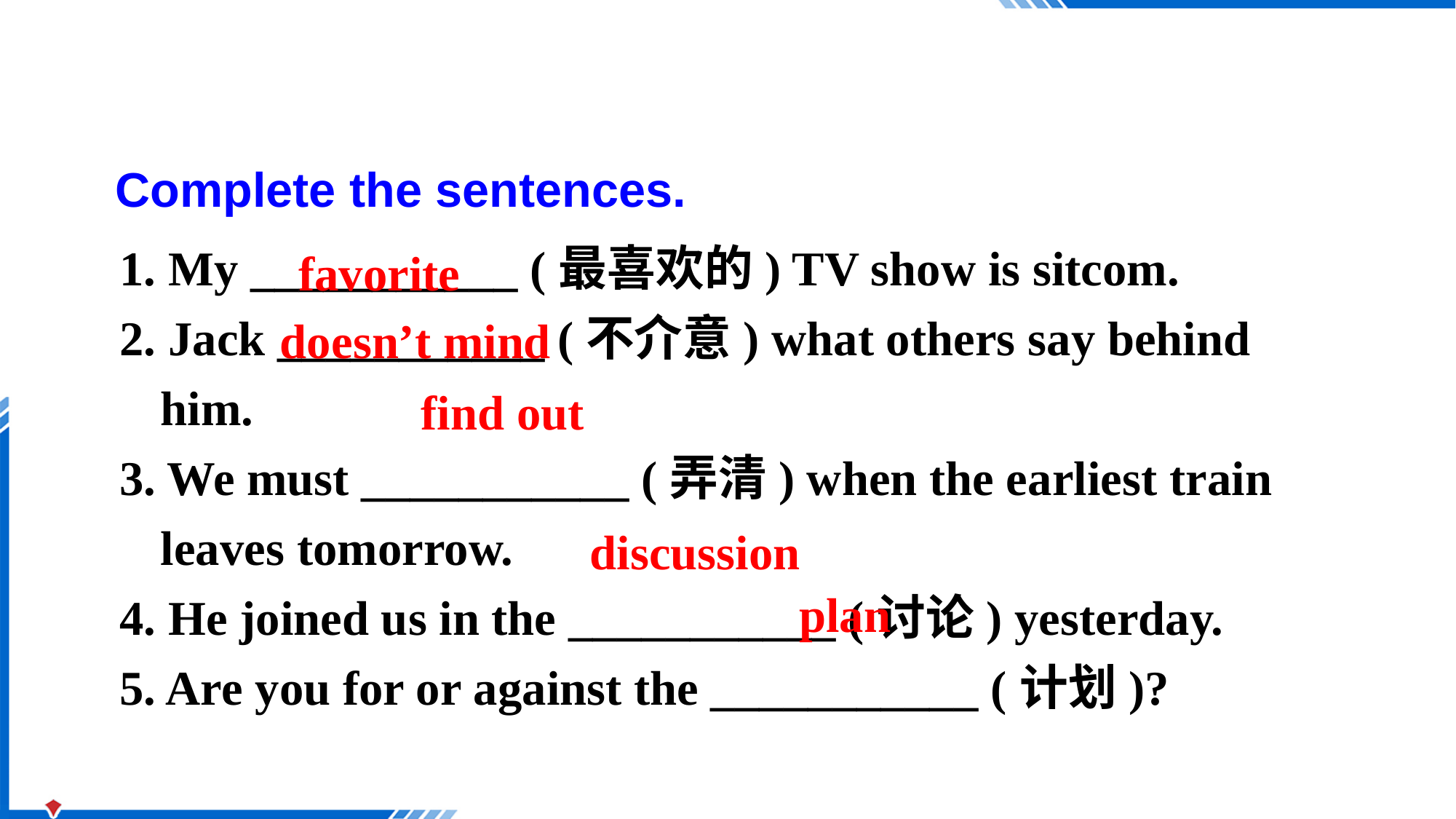

Complete the sentences.
1. My ___________ (最喜欢的) TV show is sitcom.
2. Jack ___________ (不介意) what others say behind him.
3. We must ___________ (弄清) when the earliest train leaves tomorrow.
4. He joined us in the ___________ (讨论) yesterday.
5. Are you for or against the ___________ (计划)?
favorite
doesn’t mind
find out
discussion
plan